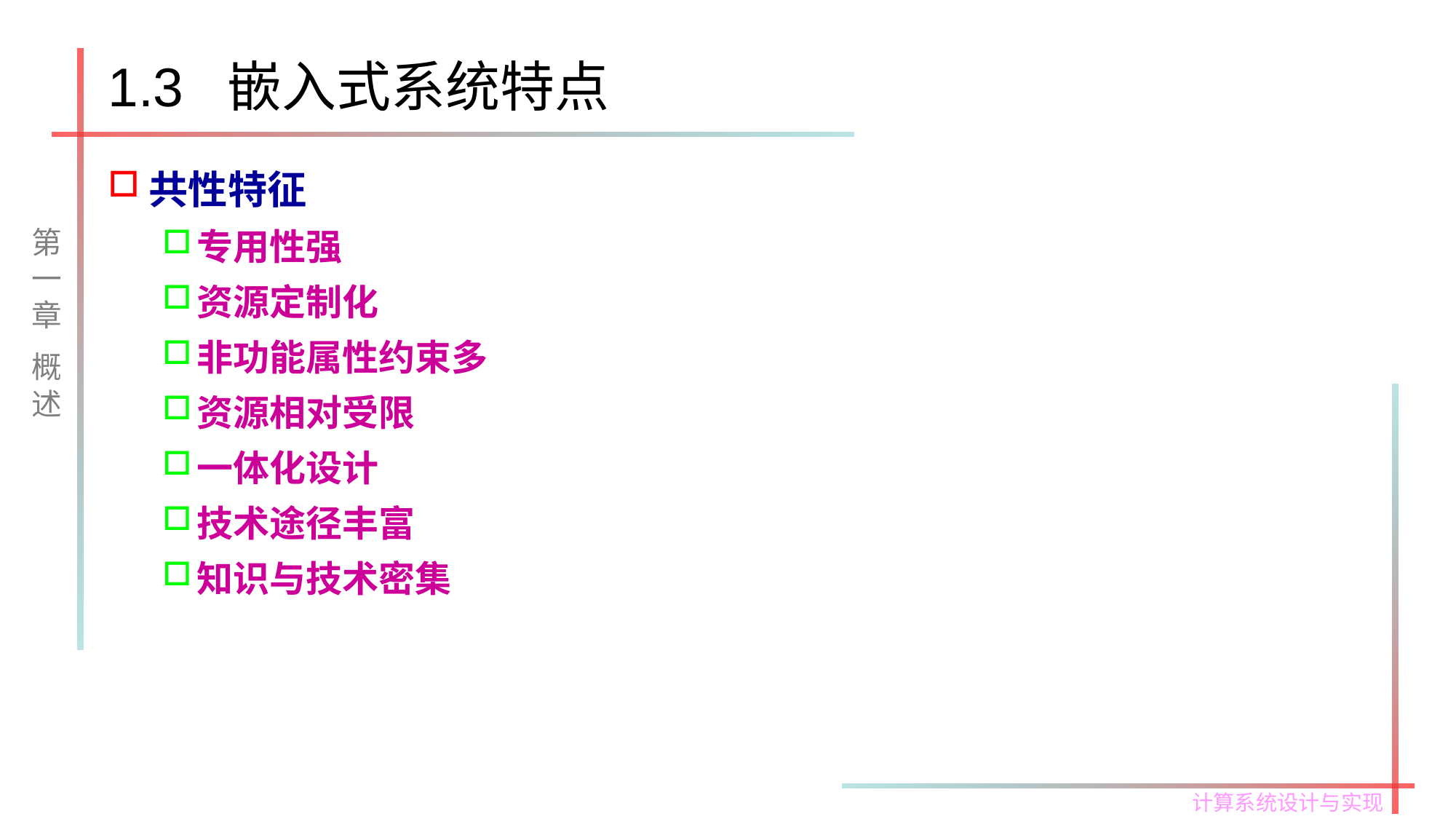

# 1.3  嵌入式系统特点
共性特征
专用性强
资源定制化
非功能属性约束多
资源相对受限
一体化设计
技术途径丰富
知识与技术密集

第一章
概述